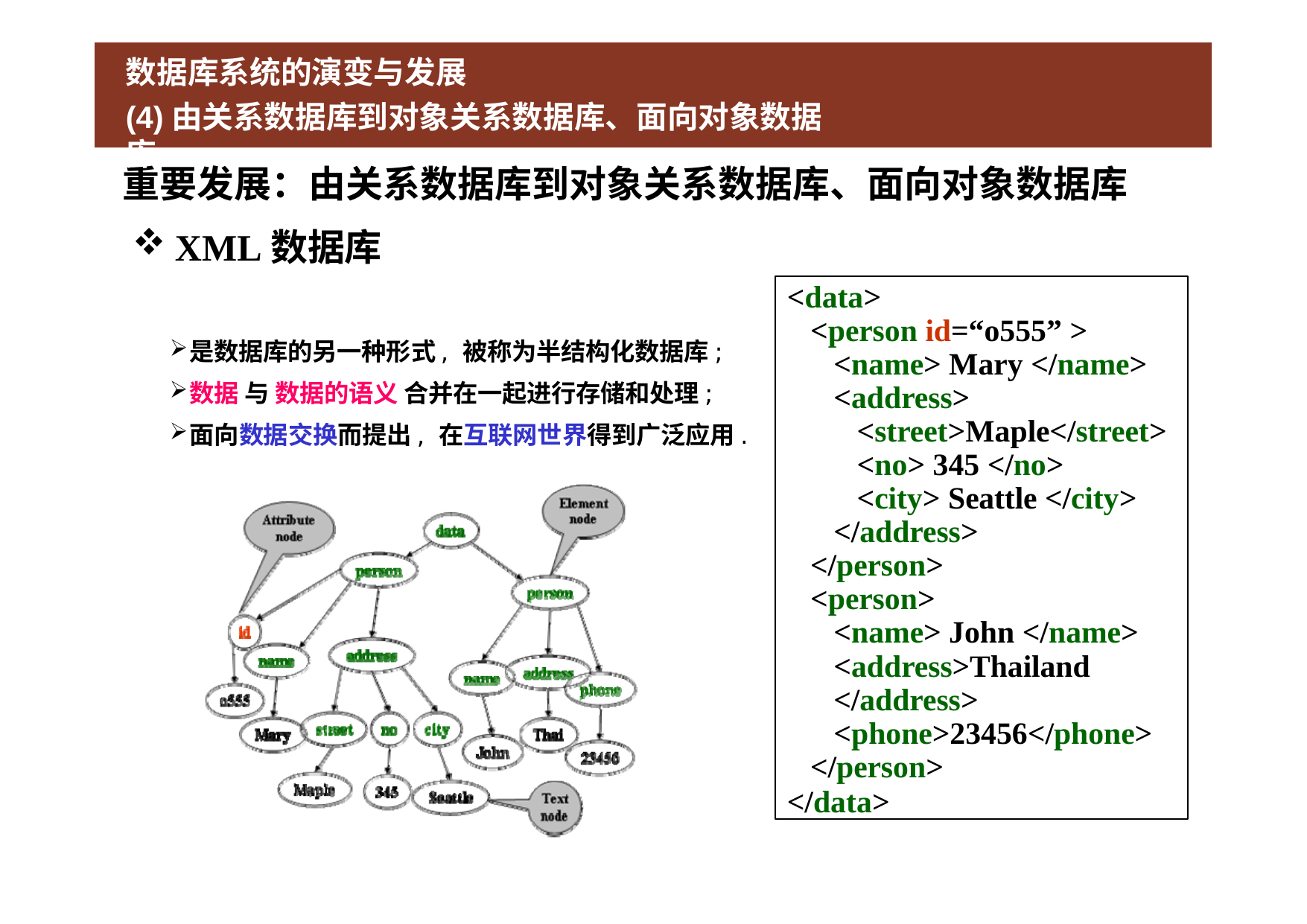

# 数据库系统的演变与发展
(4)由关系数据库到对象关系数据库、面向对象数据库
重要发展：由关系数据库到对象关系数据库、面向对象数据库
XML数据库
<data>
<person id=“o555” >
<name> Mary </name>
<address>
<street>Maple</street>
<no> 345 </no>
<city> Seattle </city>
</address>
</person>
<person>
<name> John </name>
<address>Thailand
</address>
<phone>23456</phone>
</person>
</data>
是数据库的另一种形式, 被称为半结构化数据库;
数据 与 数据的语义 合并在一起进行存储和处理;
面向数据交换而提出, 在互联网世界得到广泛应用.